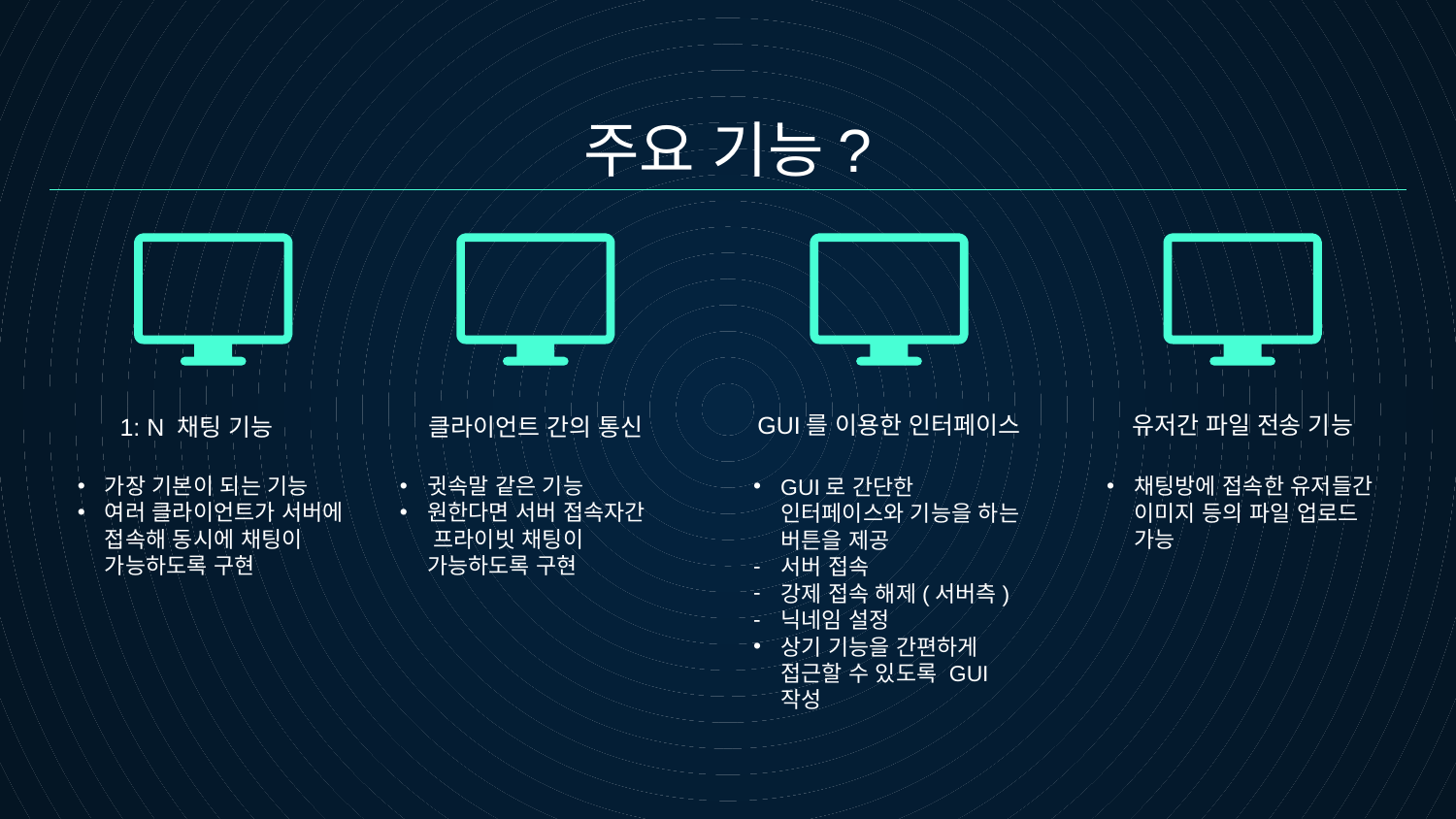

주요 기능?

GUI를 이용한 인터페이스
유저간 파일 전송 기능
# 1: N 채팅 기능
클라이언트 간의 통신
가장 기본이 되는 기능
여러 클라이언트가 서버에 접속해 동시에 채팅이 가능하도록 구현
귓속말 같은 기능
원한다면 서버 접속자간      프라이빗 채팅이 가능하도록 구현
채팅방에 접속한 유저들간 이미지 등의 파일 업로드 가능

GUI로 간단한 인터페이스와 기능을 하는 버튼을 제공
서버 접속
강제 접속 해제(서버측)
닉네임 설정
상기 기능을 간편하게 접근할 수 있도록 GUI 작성